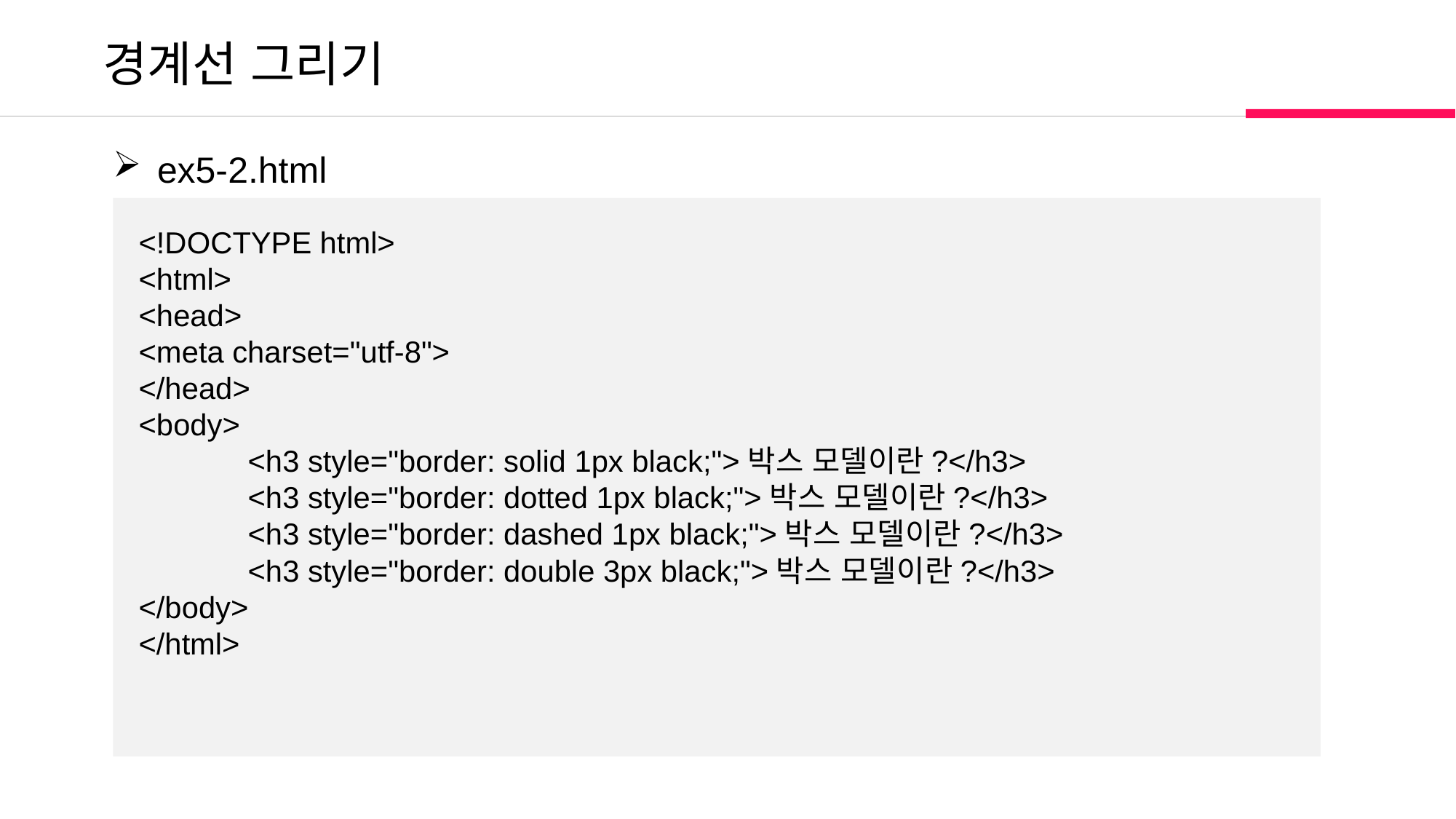

경계선 그리기

 ex5-2.html
<!DOCTYPE html>
<html>
<head>
<meta charset="utf-8">
</head>
<body>
	<h3 style="border: solid 1px black;">박스 모델이란?</h3>
	<h3 style="border: dotted 1px black;">박스 모델이란?</h3>
	<h3 style="border: dashed 1px black;">박스 모델이란?</h3>
	<h3 style="border: double 3px black;">박스 모델이란?</h3>
</body>
</html>